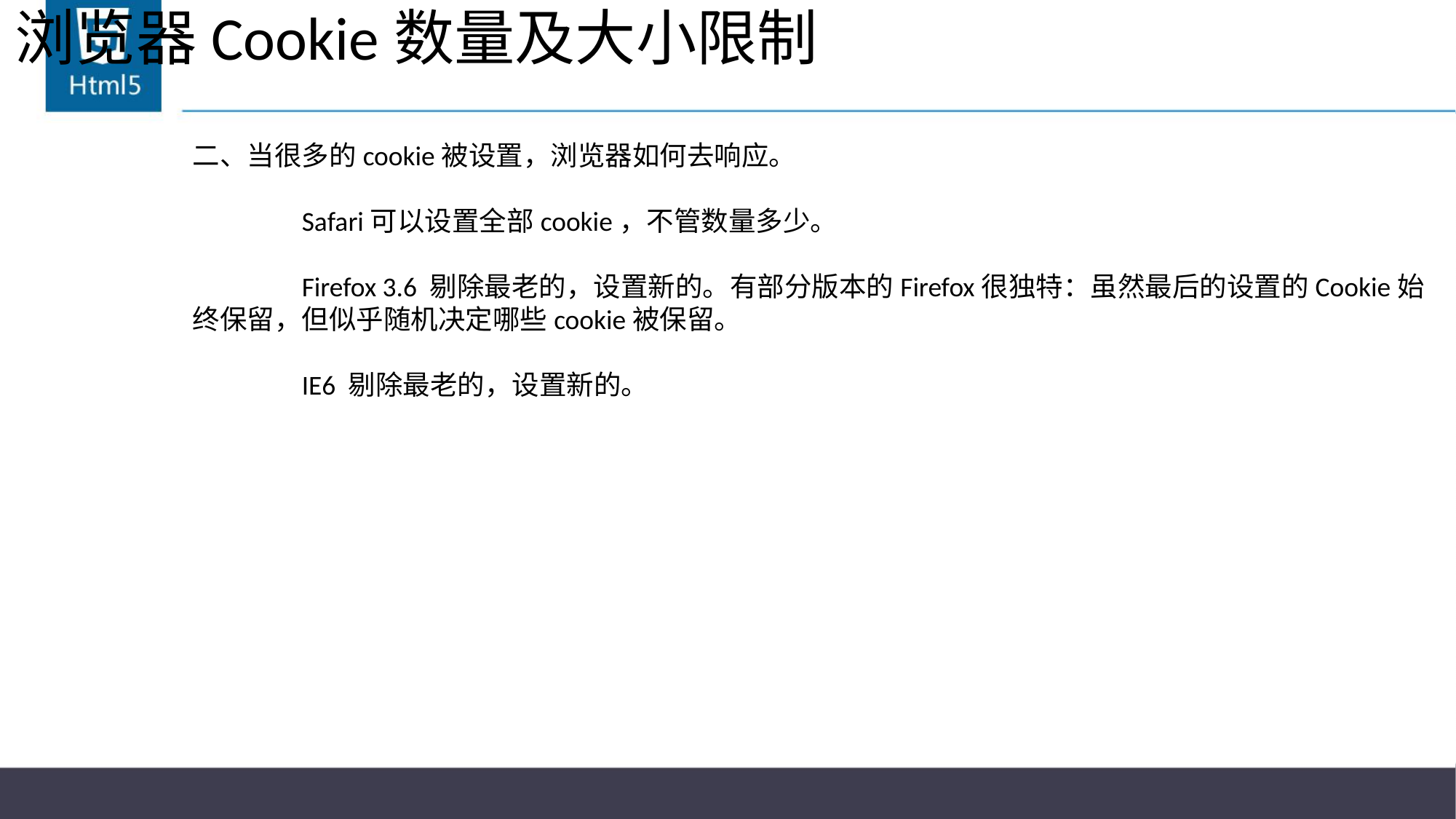

# 浏览器Cookie数量及大小限制
二、当很多的cookie被设置，浏览器如何去响应。

	Safari可以设置全部cookie，不管数量多少。

	Firefox 3.6 剔除最老的，设置新的。有部分版本的Firefox很独特：虽然最后的设置的Cookie始终保留，但似乎随机决定哪些cookie被保留。

	IE6 剔除最老的，设置新的。